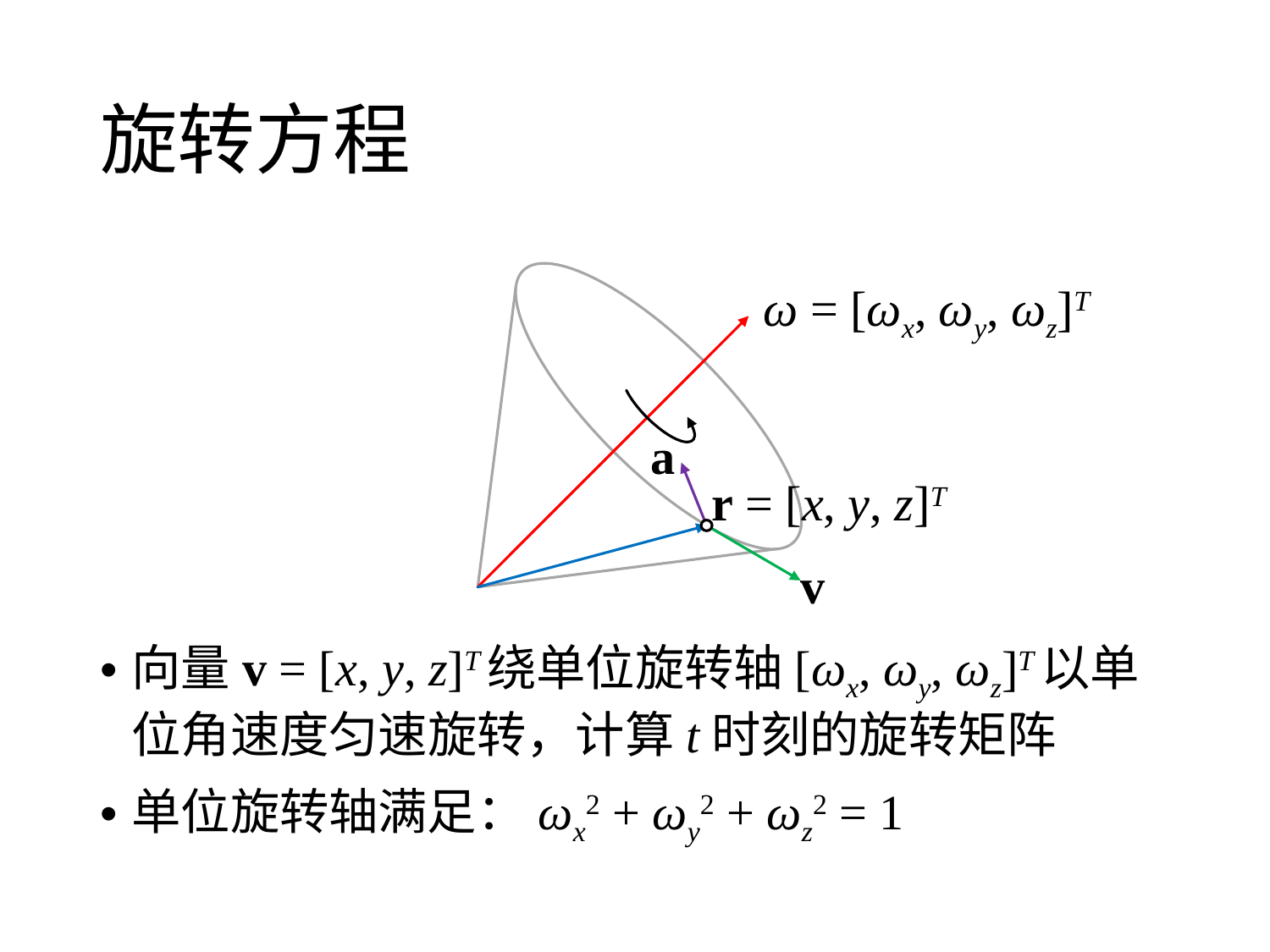

# 旋转方程

ω = [ωx, ωy, ωz]T
a
r = [x, y, z]T
v
向量v = [x, y, z]T绕单位旋转轴[ωx, ωy, ωz]T以单位角速度匀速旋转，计算t时刻的旋转矩阵
单位旋转轴满足：ωx2 + ωy2 + ωz2 = 1